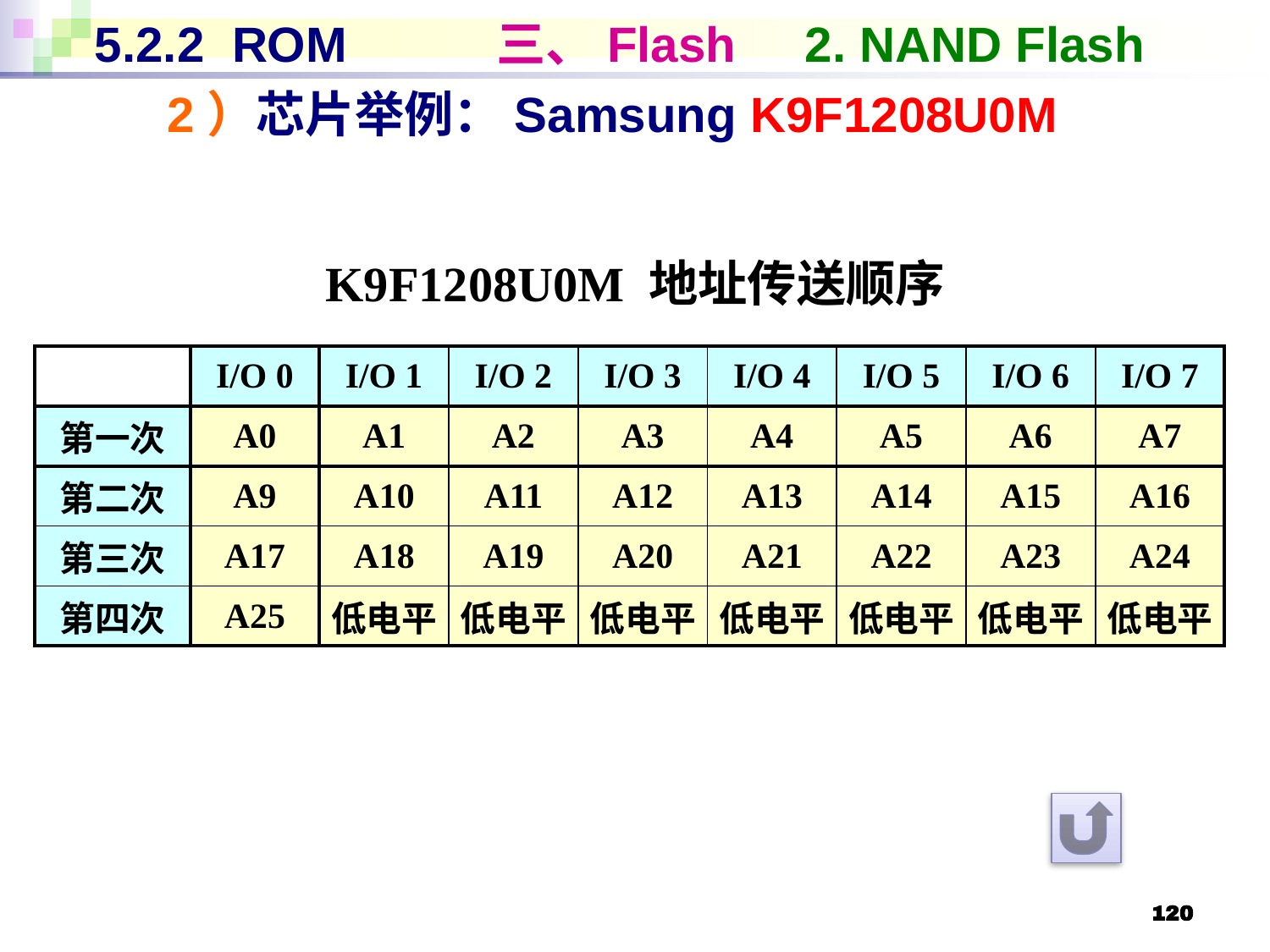

# 5.2.2  ROM          三、Flash     2. NAND Flash
2）芯片举例：Samsung K9F1208U0M
K9F1208U0M 地址传送顺序
|  | I/O 0 | I/O 1 | I/O 2 | I/O 3 | I/O 4 | I/O 5 | I/O 6 | I/O 7 |
| --- | --- | --- | --- | --- | --- | --- | --- | --- |
| 第一次 | A0 | A1 | A2 | A3 | A4 | A5 | A6 | A7 |
| 第二次 | A9 | A10 | A11 | A12 | A13 | A14 | A15 | A16 |
| 第三次 | A17 | A18 | A19 | A20 | A21 | A22 | A23 | A24 |
| 第四次 | A25 | 低电平 | 低电平 | 低电平 | 低电平 | 低电平 | 低电平 | 低电平 |

120